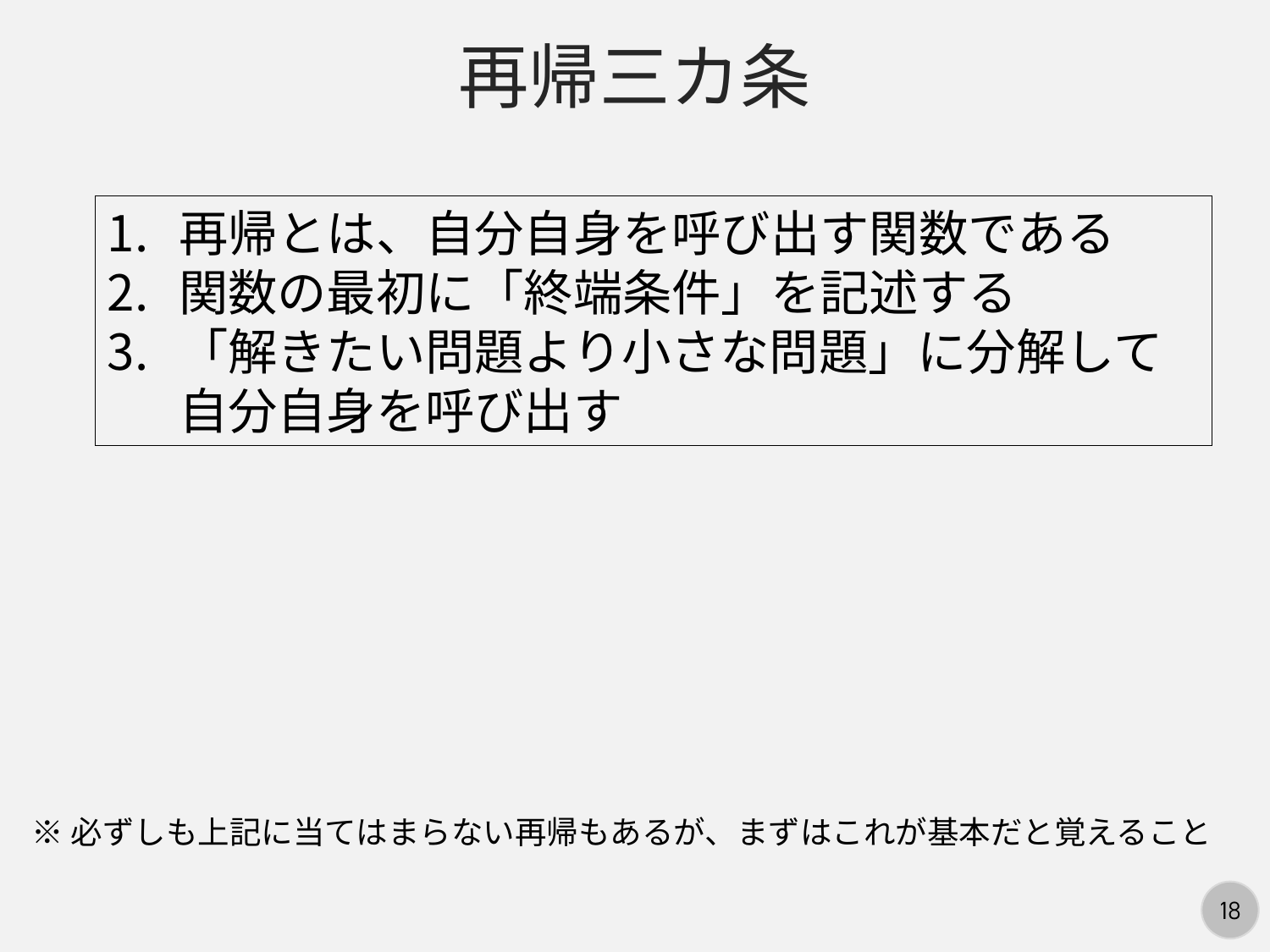

再帰三カ条
再帰とは、自分自身を呼び出す関数である
関数の最初に「終端条件」を記述する
「解きたい問題より小さな問題」に分解して自分自身を呼び出す
※必ずしも上記に当てはまらない再帰もあるが、まずはこれが基本だと覚えること